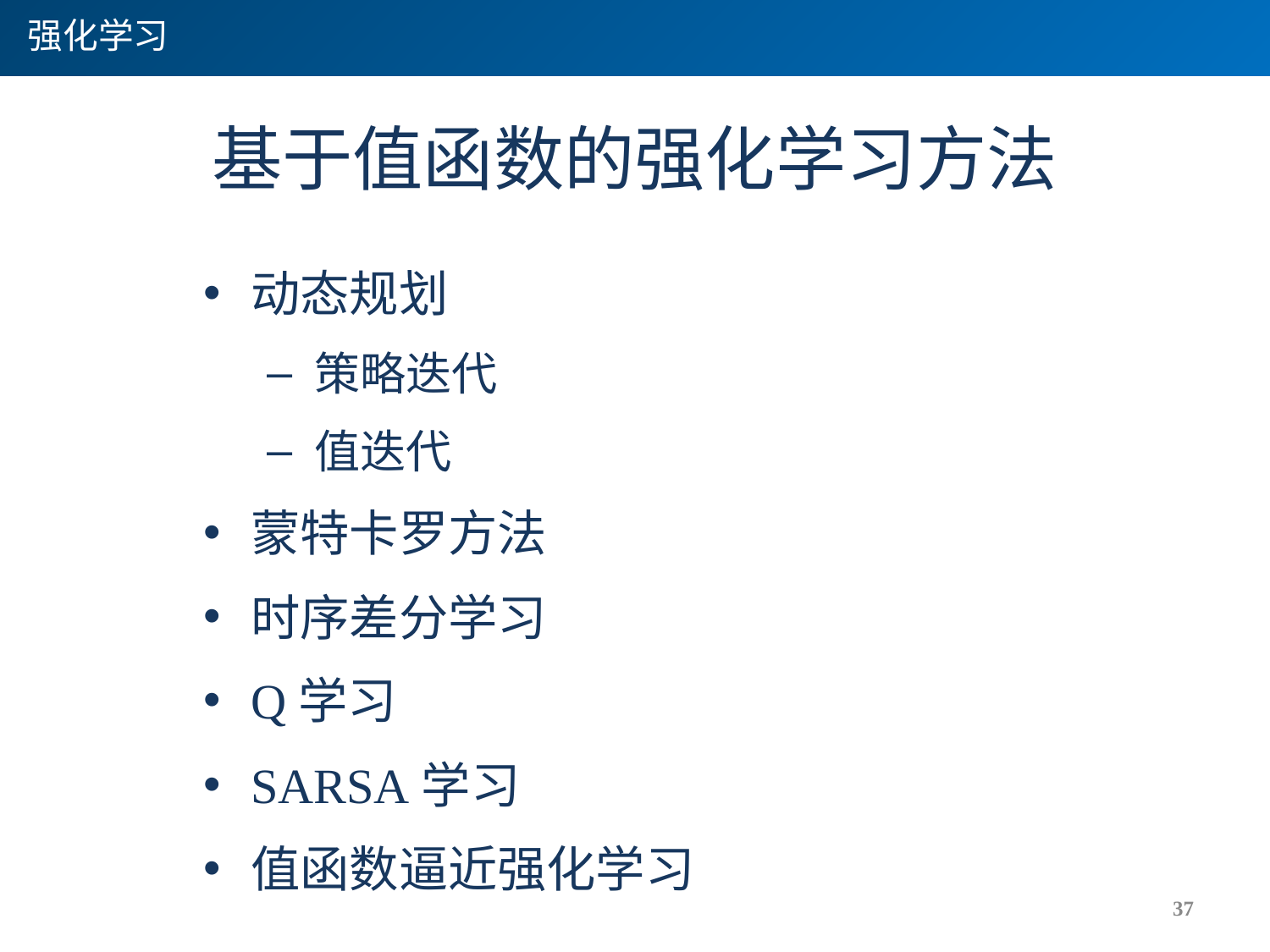

强化学习

# 基于值函数的强化学习方法
动态规划
策略迭代
值迭代
蒙特卡罗方法
时序差分学习
Q学习
SARSA学习
值函数逼近强化学习

37